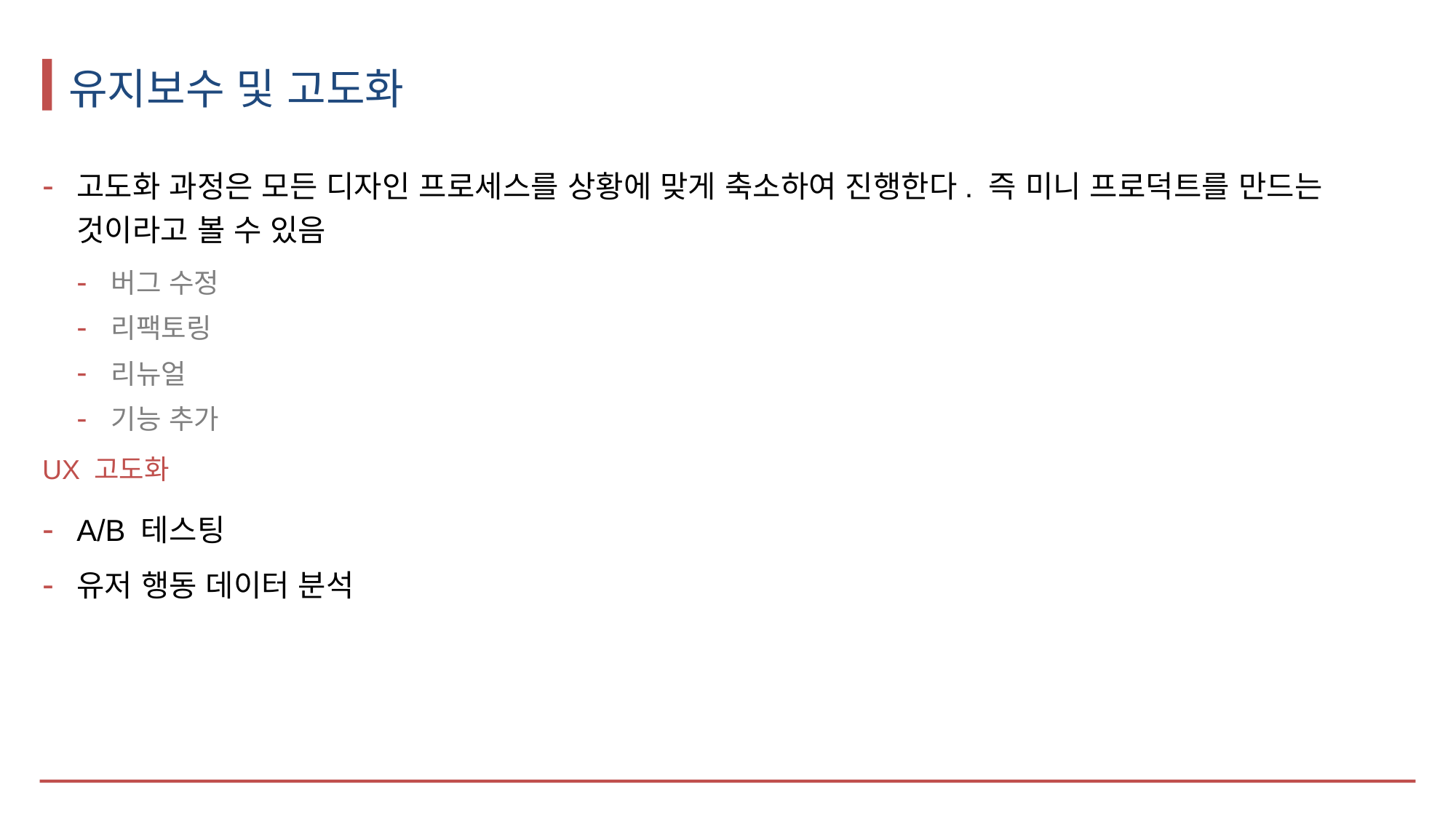

# 유지보수 및 고도화
고도화 과정은 모든 디자인 프로세스를 상황에 맞게 축소하여 진행한다. 즉 미니 프로덕트를 만드는 것이라고 볼 수 있음
버그 수정
리팩토링
리뉴얼
기능 추가
UX 고도화
A/B 테스팅
유저 행동 데이터 분석